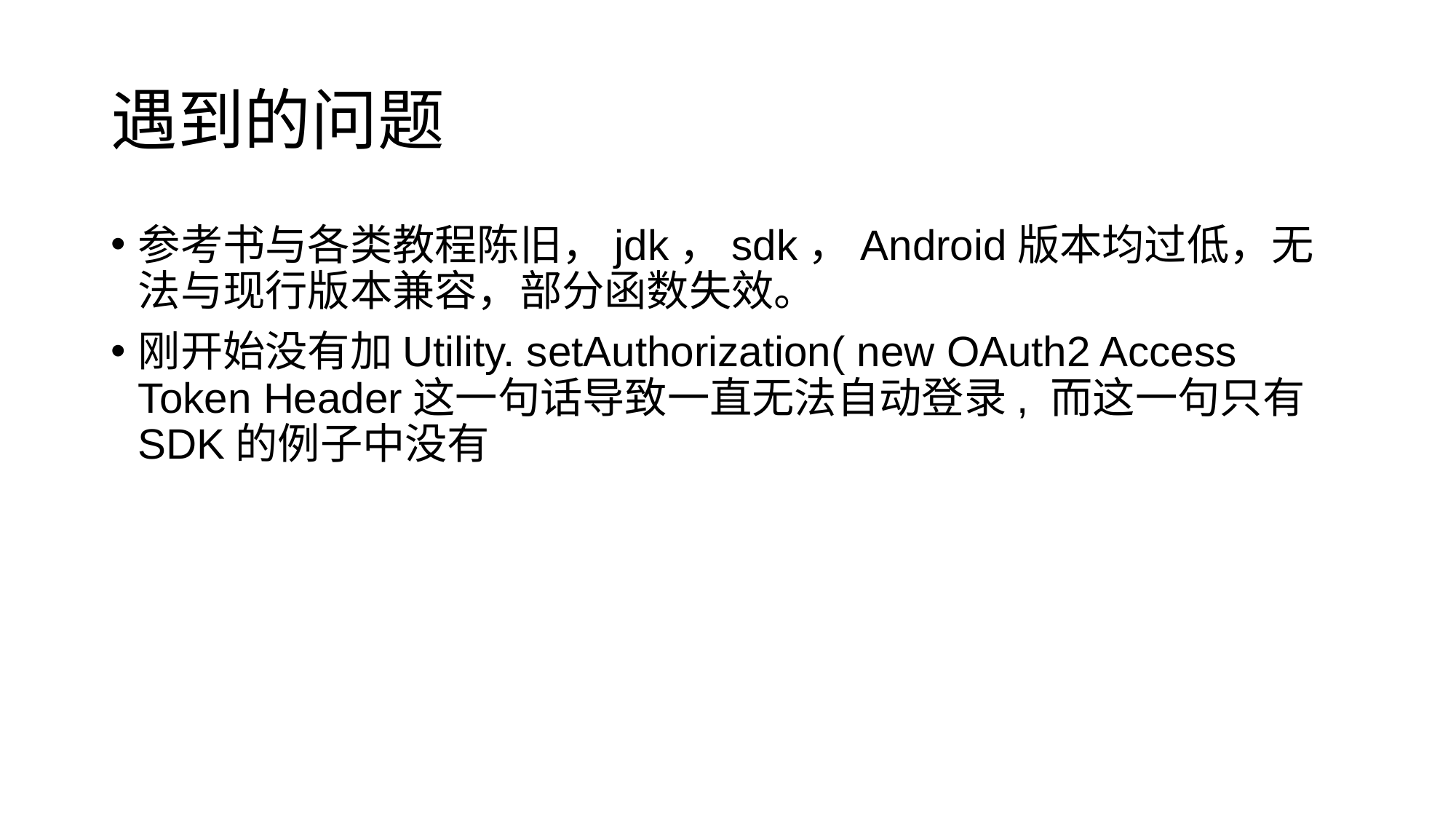

# 遇到的问题
参考书与各类教程陈旧，jdk，sdk，Android版本均过低，无法与现行版本兼容，部分函数失效。
刚开始没有加Utility. setAuthorization( new OAuth2 Access Token Header这一句话导致一直无法自动登录, 而这一句只有SDK的例子中没有